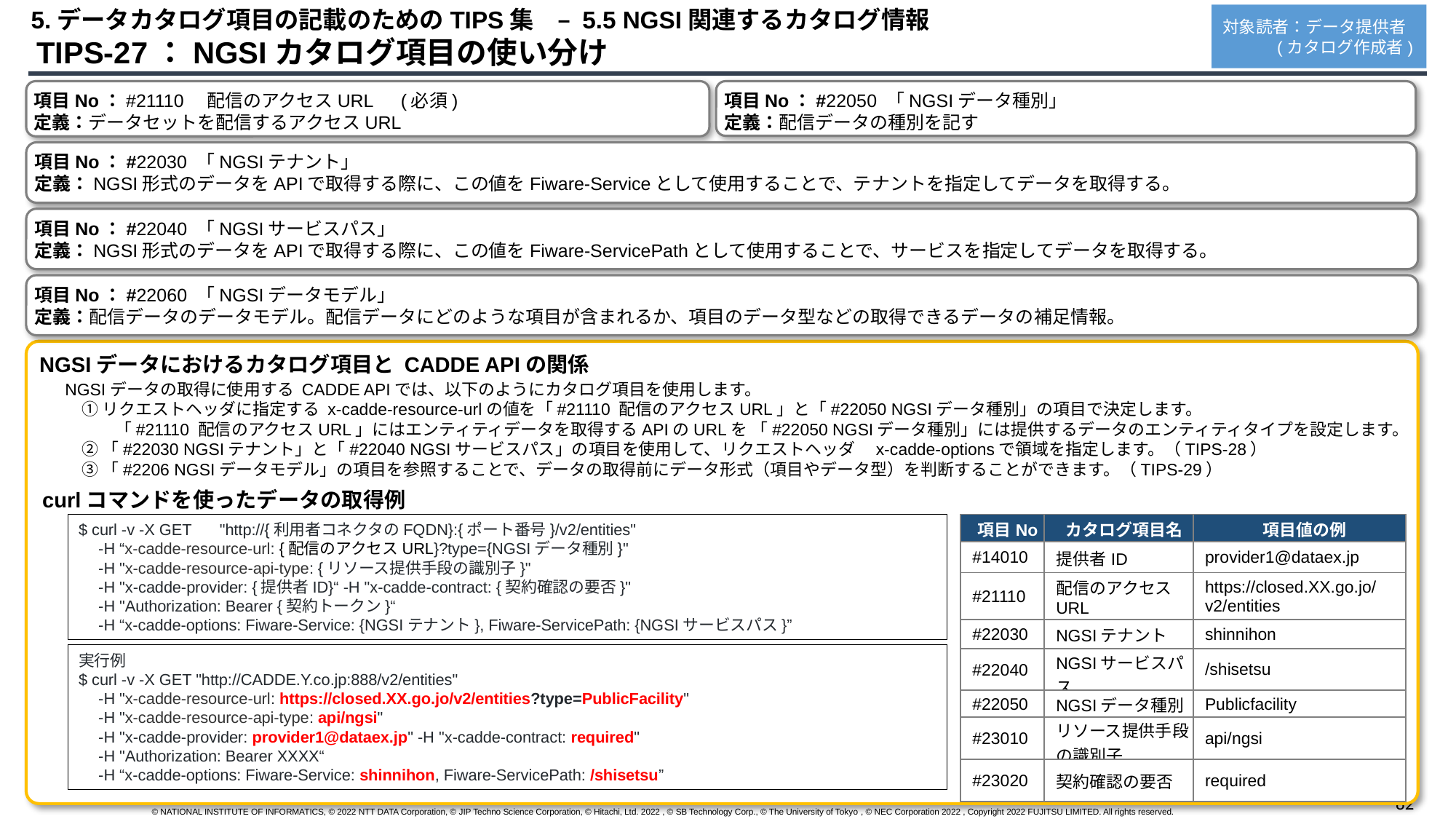

5.データカタログ項目の記載のためのTIPS集　– 5.5 NGSI関連するカタログ情報
対象読者：データ提供者
           (カタログ作成者)
 TIPS-27：NGSIカタログ項目の使い分け
項目No：#21110　配信のアクセスURL　(必須)
定義：データセットを配信するアクセスURL
項目No：#22050 「NGSIデータ種別」
定義：配信データの種別を記す
項目No：#22030 「NGSIテナント」
定義：NGSI形式のデータをAPIで取得する際に、この値をFiware-Serviceとして使用することで、テナントを指定してデータを取得する。
項目No：#22040 「NGSIサービスパス」
定義：NGSI形式のデータをAPIで取得する際に、この値をFiware-ServicePathとして使用することで、サービスを指定してデータを取得する。
項目No：#22060 「NGSIデータモデル」
定義：配信データのデータモデル。配信データにどのような項目が含まれるか、項目のデータ型などの取得できるデータの補足情報。

NGSIデータにおけるカタログ項目と CADDE APIの関係
NGSIデータの取得に使用する CADDE APIでは、以下のようにカタログ項目を使用します。
　① リクエストヘッダに指定する x-cadde-resource-urlの値を「#21110 配信のアクセスURL」と「#22050 NGSIデータ種別」の項目で決定します。
　　　「#21110 配信のアクセスURL」にはエンティティデータを取得するAPIのURLを 「#22050 NGSIデータ種別」には提供するデータのエンティティタイプを設定します。
　② 「#22030 NGSIテナント」と「#22040 NGSIサービスパス」の項目を使用して、リクエストヘッダ　x-cadde-optionsで領域を指定します。（TIPS-28）
　③ 「#2206 NGSIデータモデル」の項目を参照することで、データの取得前にデータ形式（項目やデータ型）を判断することができます。（TIPS-29）
curlコマンドを使ったデータの取得例
$ curl -v -X GET 　"http://{利用者コネクタのFQDN}:{ポート番号}/v2/entities"
　-H “x-cadde-resource-url: {配信のアクセスURL}?type={NGSIデータ種別}"
　-H "x-cadde-resource-api-type: {リソース提供手段の識別子}"
　-H "x-cadde-provider: {提供者ID}“ -H "x-cadde-contract: {契約確認の要否}"
　-H "Authorization: Bearer {契約トークン}“
　-H “x-cadde-options: Fiware-Service: {NGSIテナント}, Fiware-ServicePath: {NGSIサービスパス}”
| 項目No | カタログ項目名 | 項目値の例 |
| --- | --- | --- |
| #14010 | 提供者ID | provider1@dataex.jp |
| #21110 | 配信のアクセスURL | https://closed.XX.go.jo/v2/entities |
| #22030 | NGSIテナント | shinnihon |
| #22040 | NGSIサービスパス | /shisetsu |
| #22050 | NGSIデータ種別 | Publicfacility |
| #23010 | リソース提供手段の識別子 | api/ngsi |
| #23020 | 契約確認の要否 | required |
実行例
$ curl -v -X GET "http://CADDE.Y.co.jp:888/v2/entities"
　-H "x-cadde-resource-url: https://closed.XX.go.jo/v2/entities?type=PublicFacility"
　-H "x-cadde-resource-api-type: api/ngsi"
　-H "x-cadde-provider: provider1@dataex.jp" -H "x-cadde-contract: required"
　-H "Authorization: Bearer XXXX“
　-H “x-cadde-options: Fiware-Service: shinnihon, Fiware-ServicePath: /shisetsu”